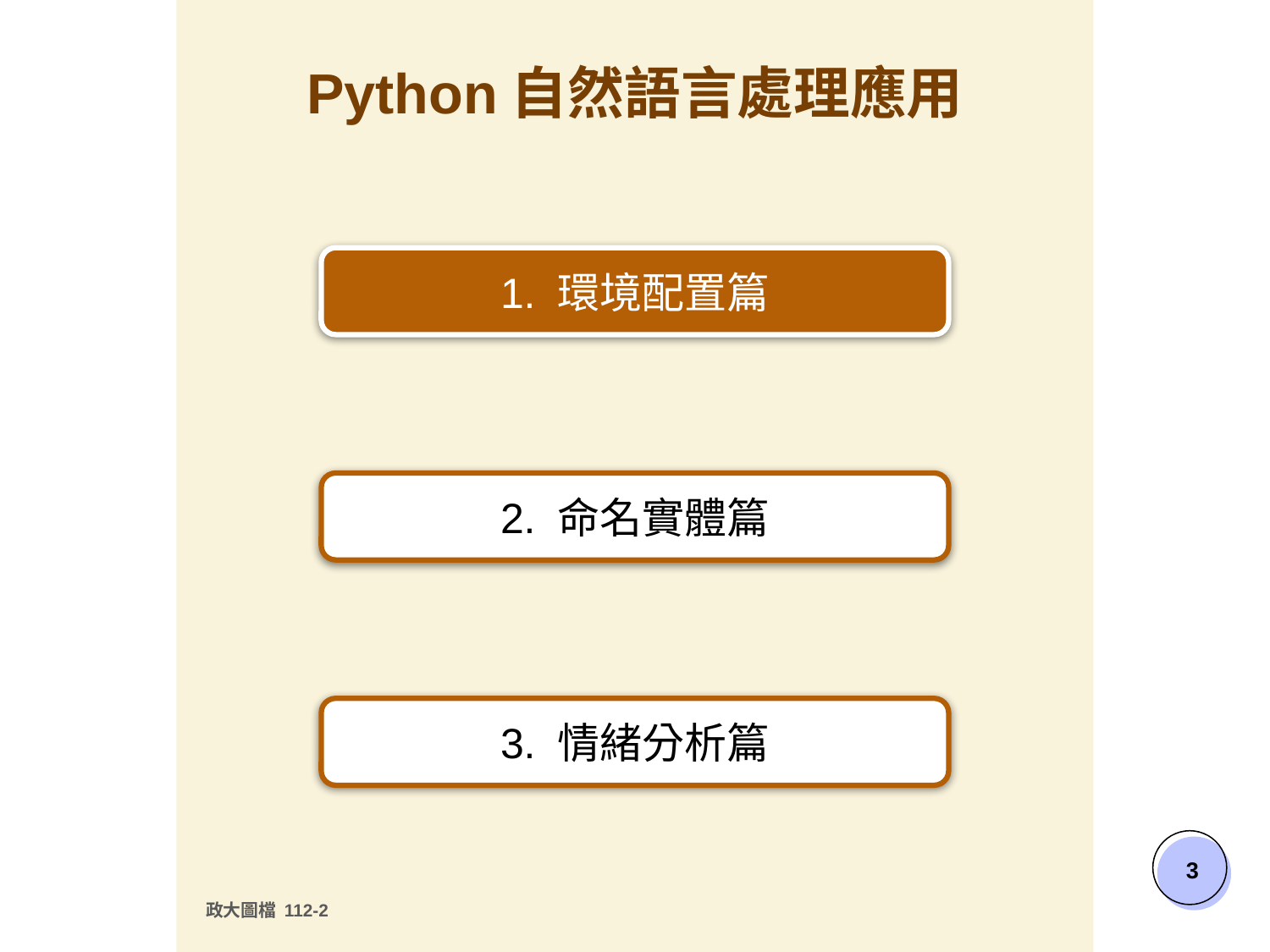

# Python自然語言處理應用

1. 環境配置篇
2. 命名實體篇
3. 情緒分析篇
3